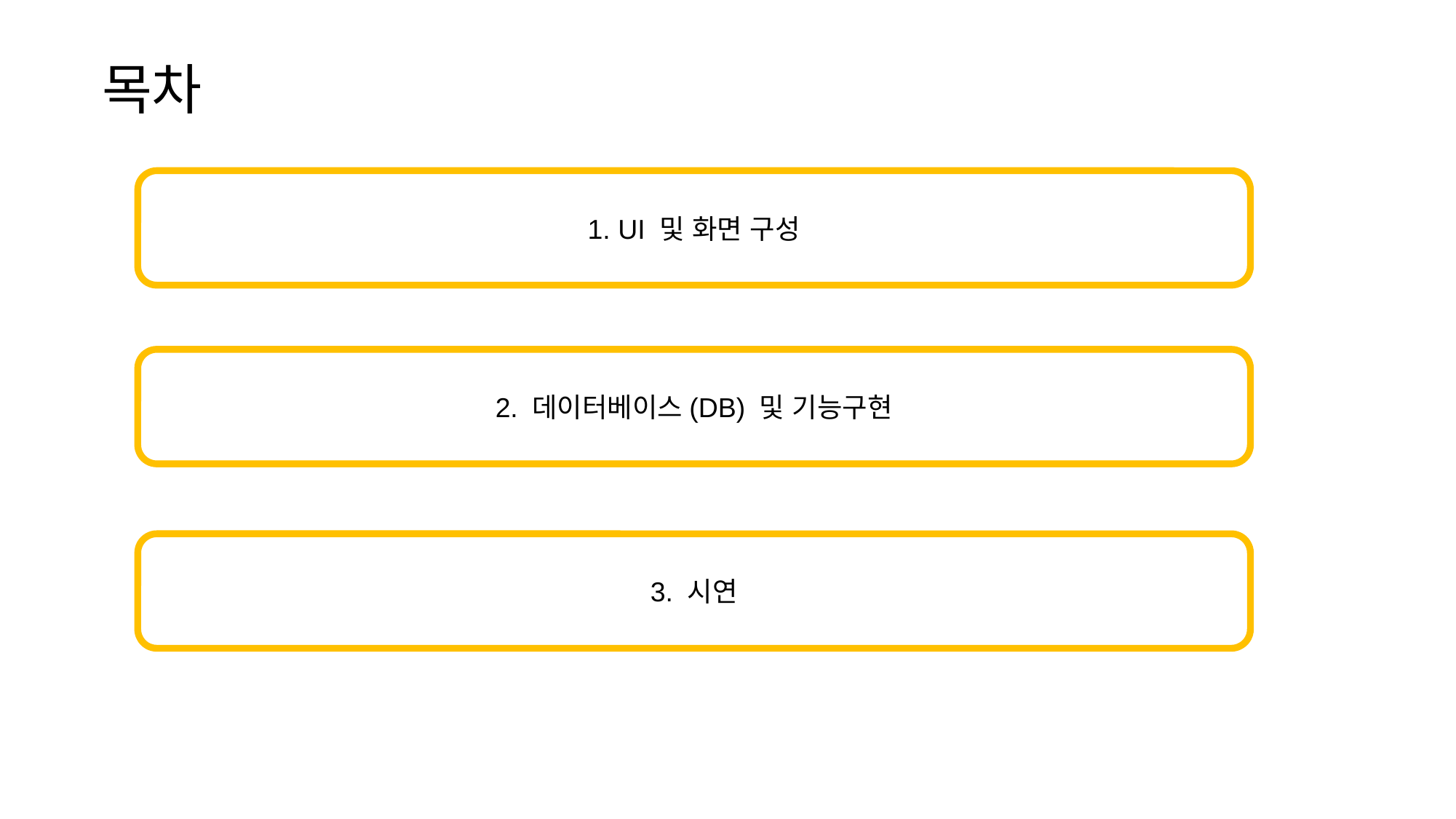

목차
1. UI 및 화면 구성
2. 데이터베이스(DB) 및 기능구현
3. 시연